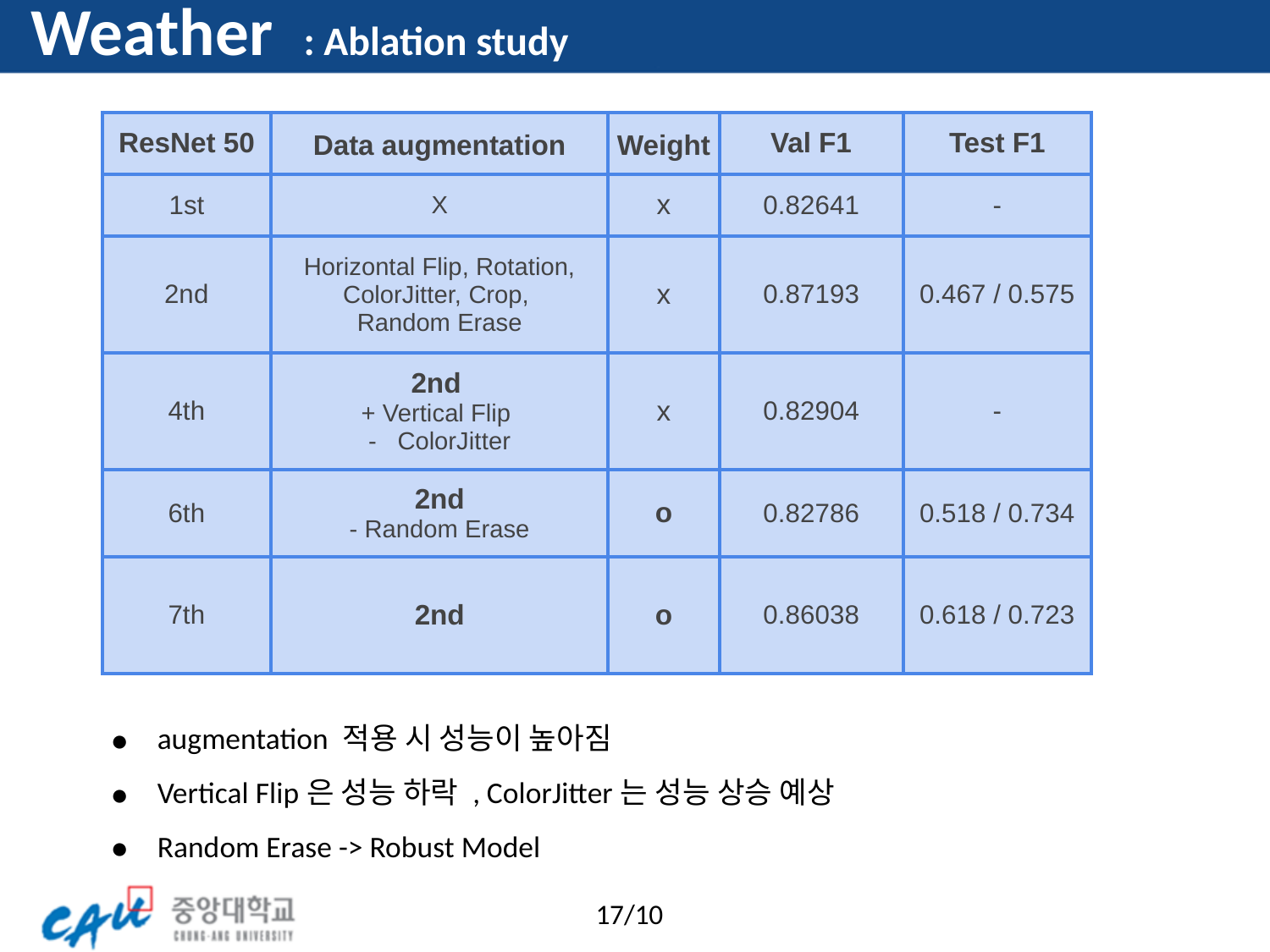

# Weather  : Ablation study
| ResNet 50 | Data augmentation | Weight | Val F1 | Test F1 |
| --- | --- | --- | --- | --- |
| 1st | X | x | 0.82641 | - |
| 2nd | Horizontal Flip, Rotation, ColorJitter, Crop, Random Erase | x | 0.87193 | 0.467 / 0.575 |
| 4th | 2nd + Vertical Flip - ColorJitter | x | 0.82904 | - |
| 6th | 2nd - Random Erase | o | 0.82786 | 0.518 / 0.734 |
| 7th | 2nd | o | 0.86038 | 0.618 / 0.723 |
augmentation 적용 시 성능이 높아짐
Vertical Flip은 성능 하락 , ColorJitter는 성능 상승 예상
Random Erase -> Robust Model